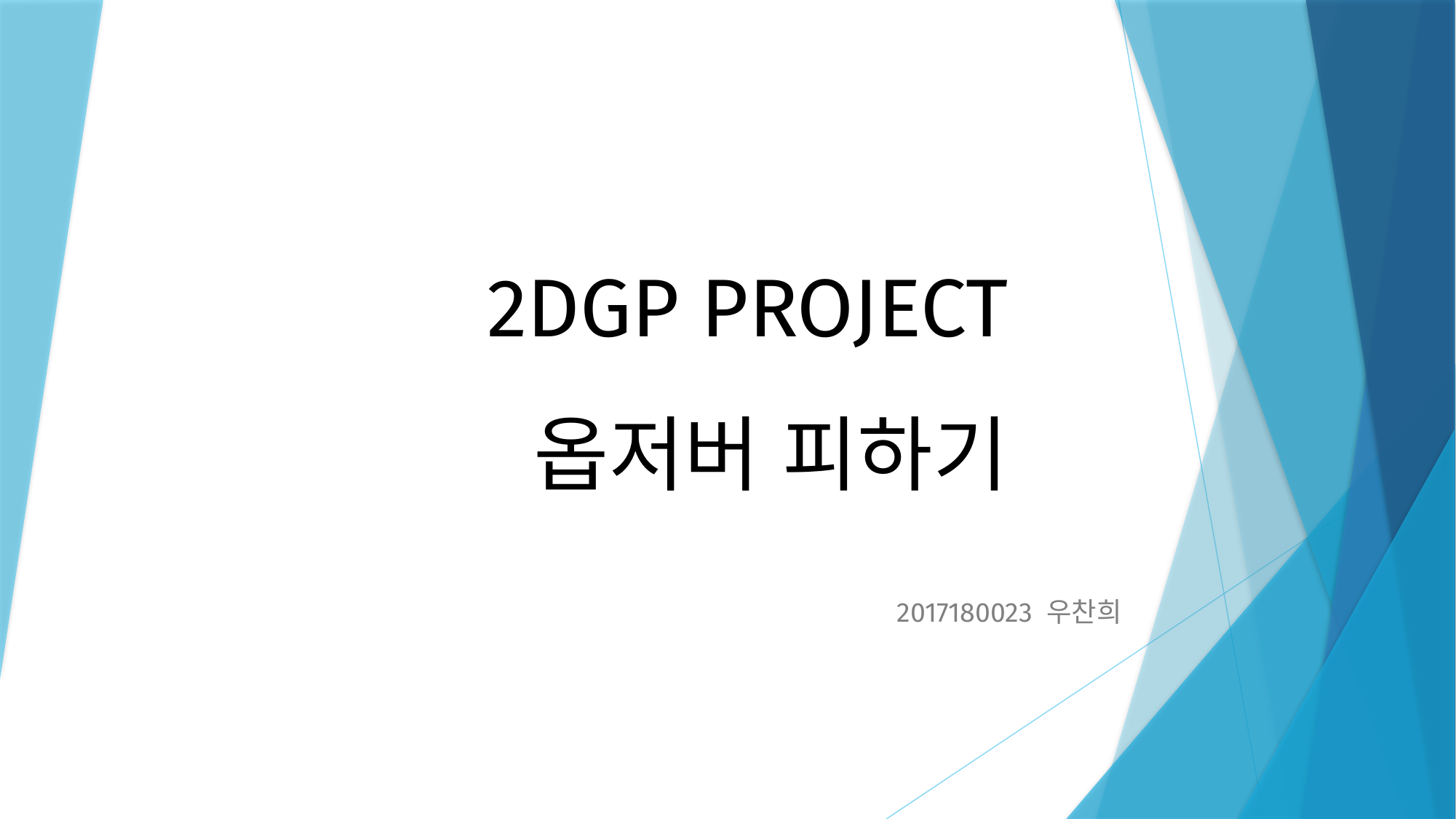

# 2DGP PROJECT 옵저버 피하기
2017180023 우찬희